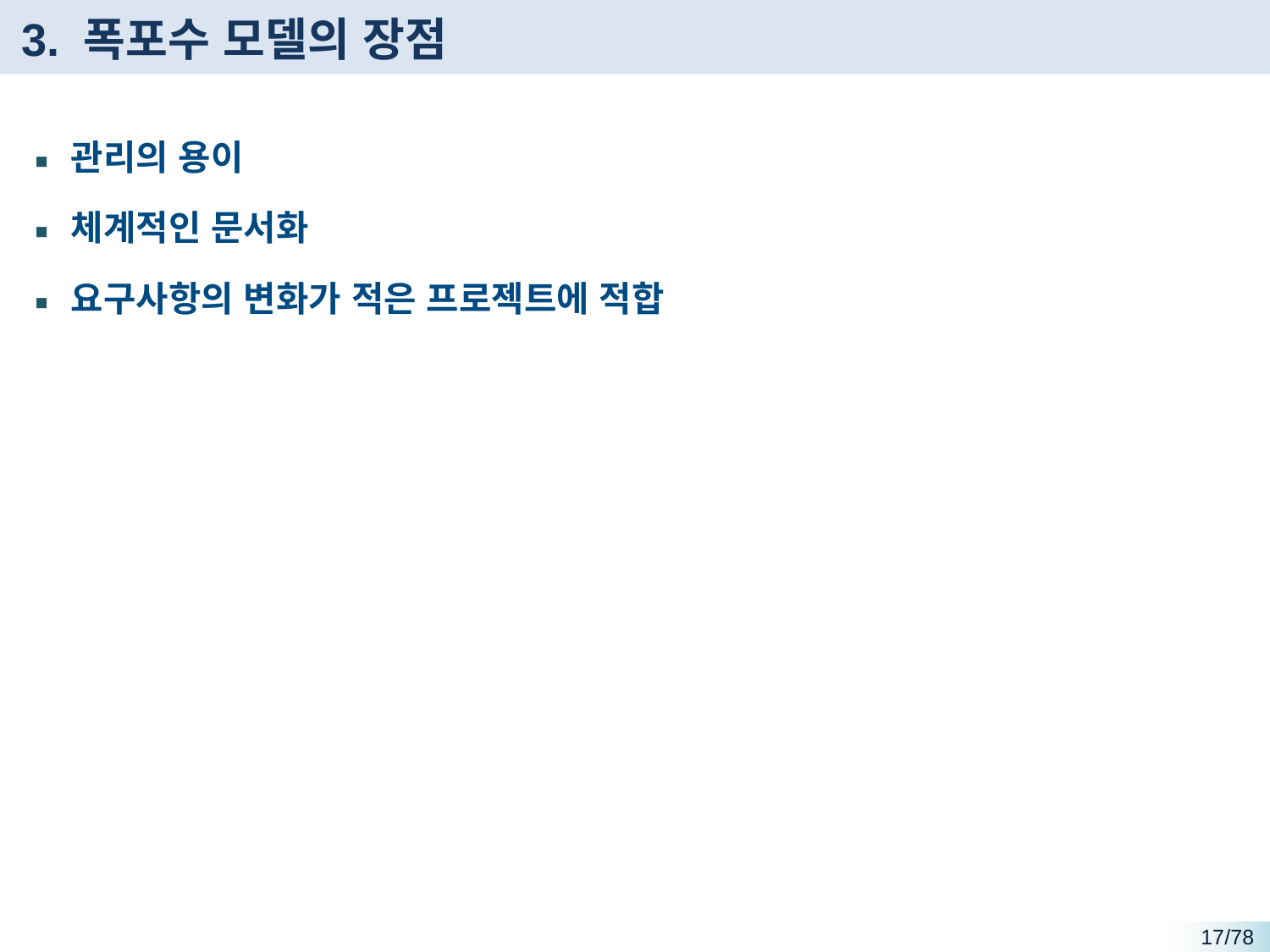

# 3. 폭포수 모델의 장점
관리의 용이
체계적인 문서화
요구사항의 변화가 적은 프로젝트에 적합